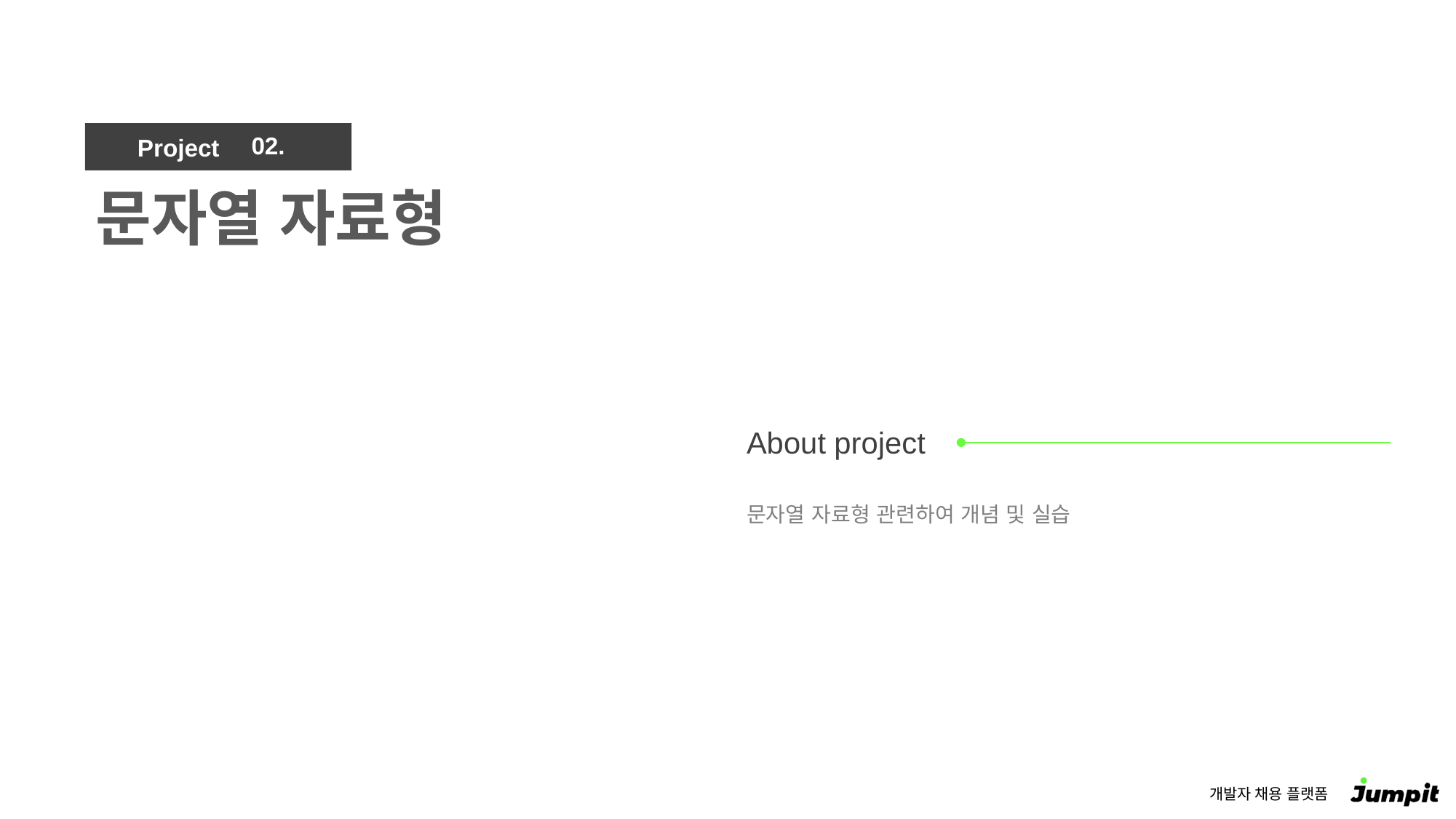

02.
문자열 자료형
문자열 자료형 관련하여 개념 및 실습